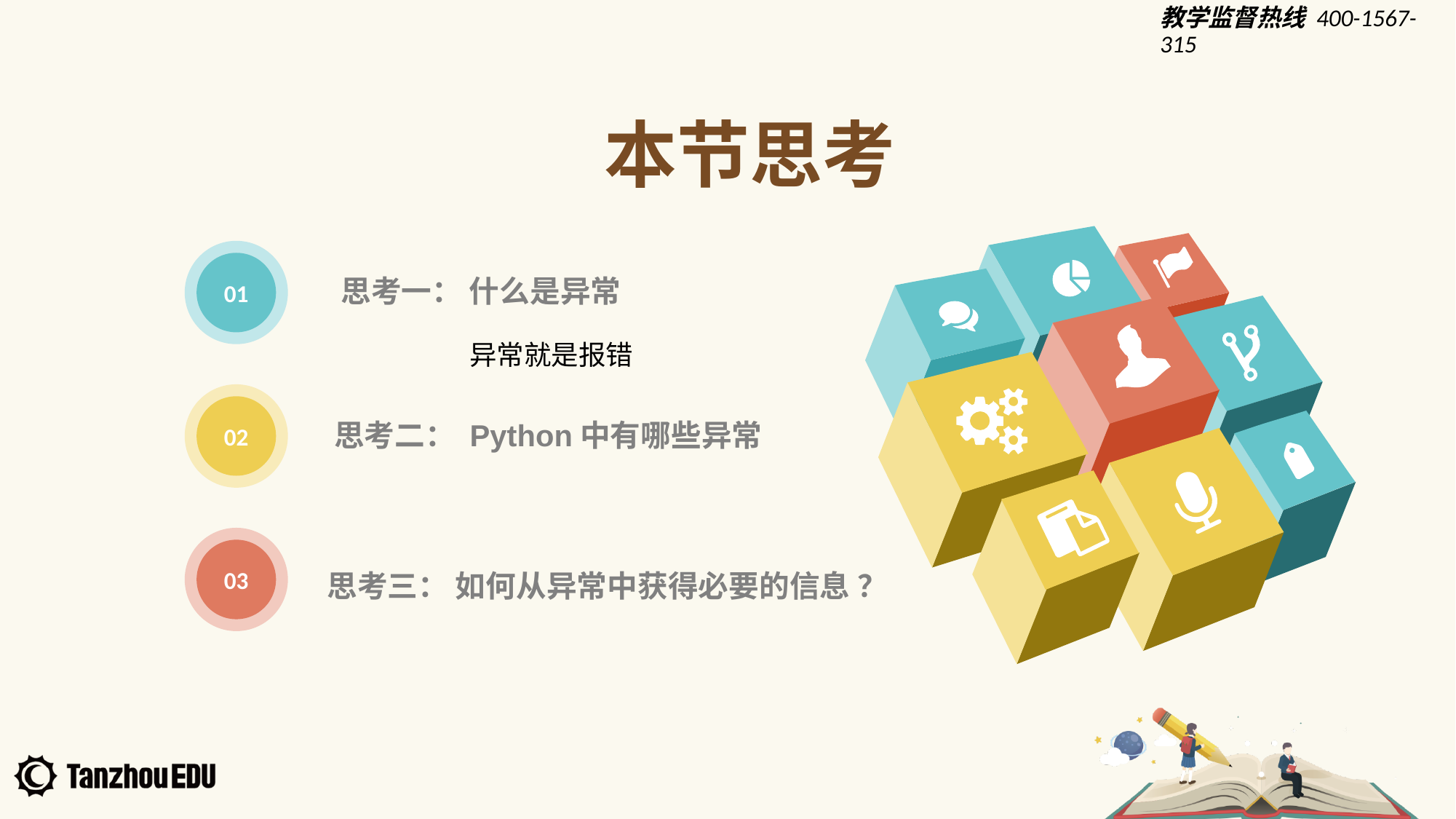

本节思考

01

思考一： 什么是异常

异常就是报错

02

思考二： Python中有哪些异常

03
思考三： 如何从异常中获得必要的信息 ？